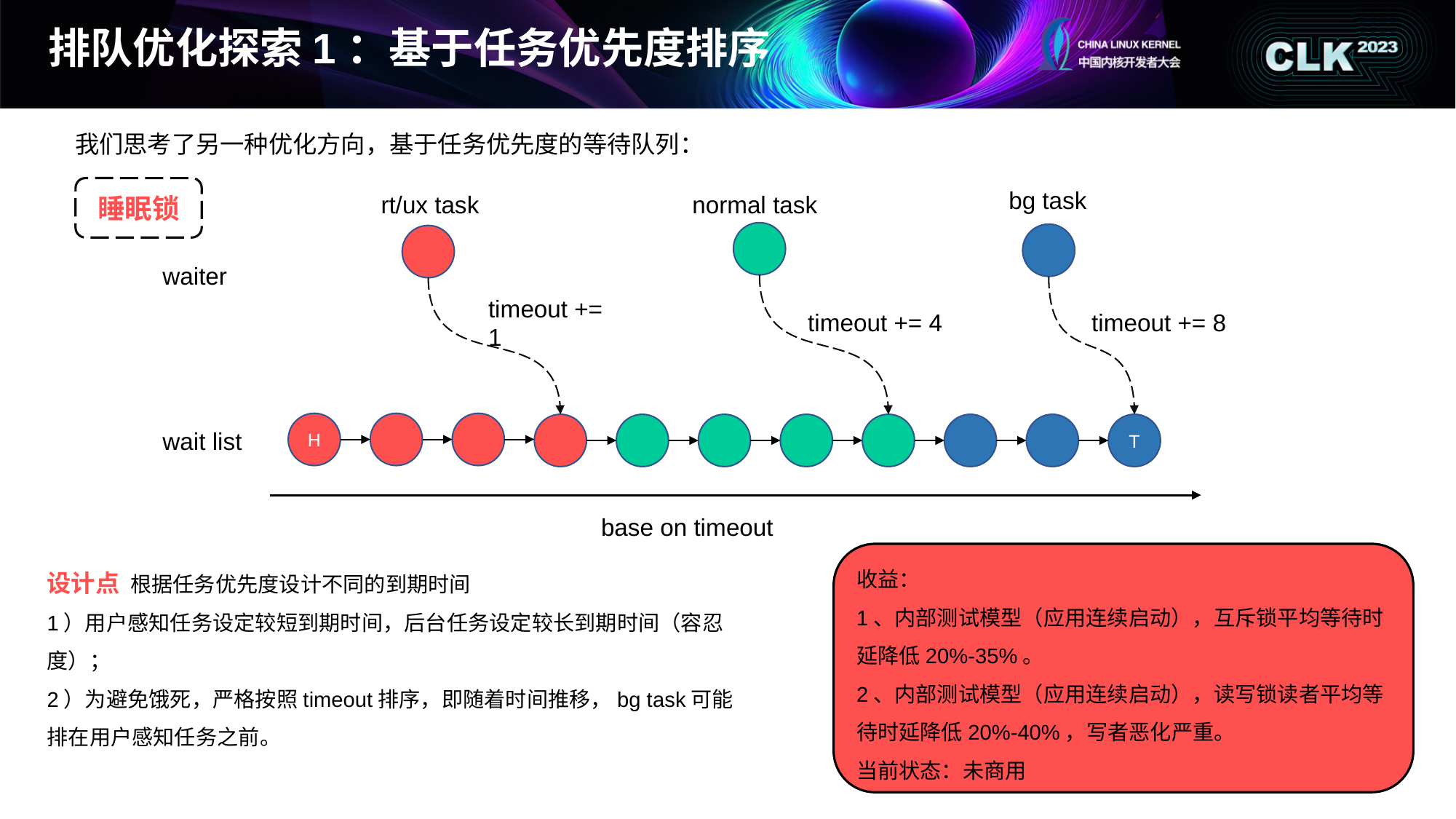

排队优化探索1：基于任务优先度排序
我们思考了另一种优化方向，基于任务优先度的等待队列：
睡眠锁
bg task
rt/ux task
normal task

waiter
timeout += 1
timeout += 4
timeout += 8
H

T
wait list
base on timeout
收益：
1、内部测试模型（应用连续启动），互斥锁平均等待时延降低20%-35%。
2、内部测试模型（应用连续启动），读写锁读者平均等待时延降低20%-40%，写者恶化严重。
当前状态：未商用
设计点  根据任务优先度设计不同的到期时间
1）用户感知任务设定较短到期时间，后台任务设定较长到期时间（容忍度）；
2）为避免饿死，严格按照timeout排序，即随着时间推移，bg task可能排在用户感知任务之前。